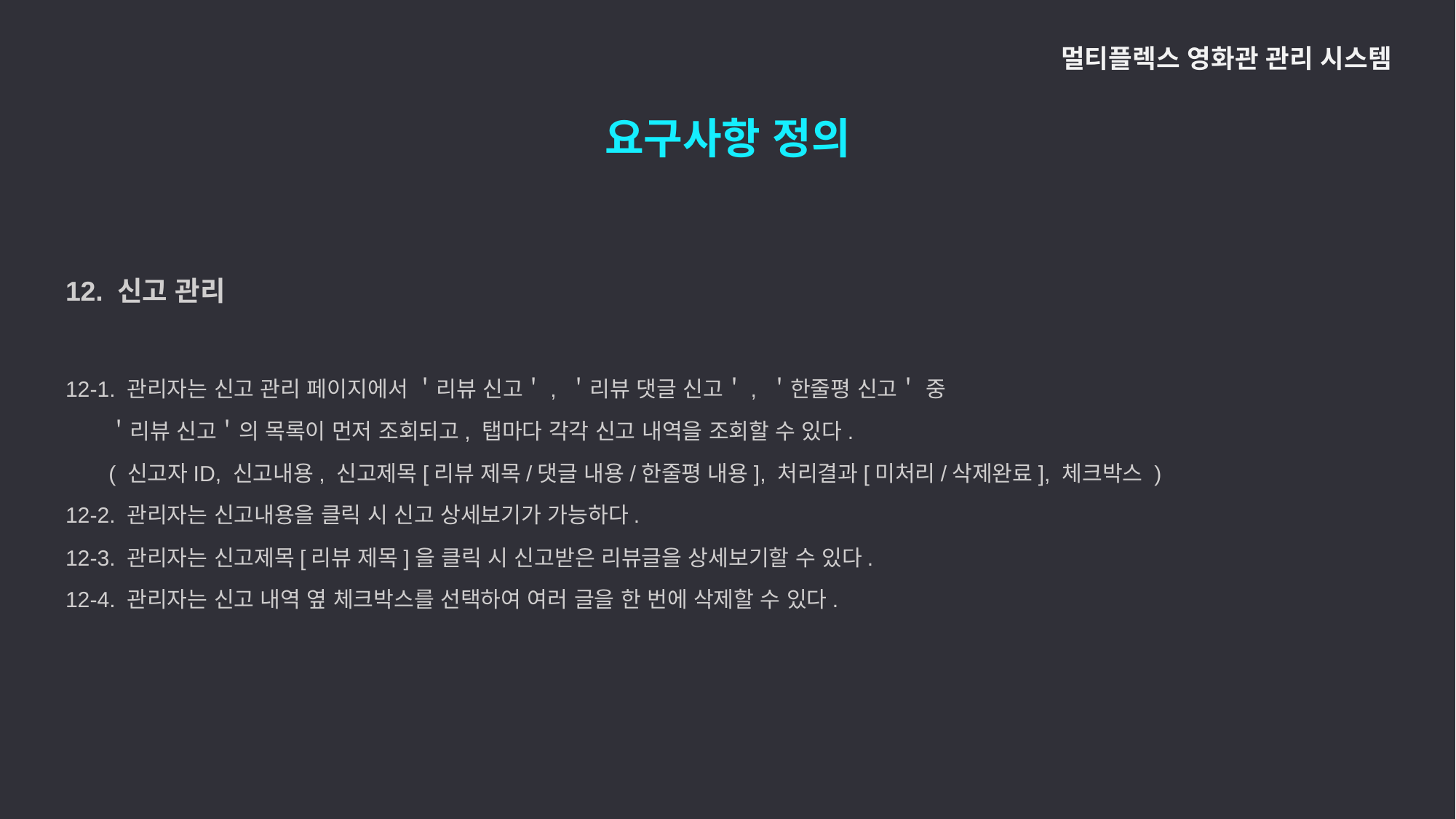

멀티플렉스 영화관 관리 시스템
요구사항 정의
12. 신고 관리

12-1. 관리자는 신고 관리 페이지에서 ＇리뷰 신고＇, ＇리뷰 댓글 신고＇, ＇한줄평 신고＇ 중
      ＇리뷰 신고＇의 목록이 먼저 조회되고, 탭마다 각각 신고 내역을 조회할 수 있다.
       ( 신고자ID, 신고내용, 신고제목[리뷰 제목/댓글 내용/한줄평 내용], 처리결과[미처리/삭제완료], 체크박스 )
12-2. 관리자는 신고내용을 클릭 시 신고 상세보기가 가능하다.
12-3. 관리자는 신고제목[리뷰 제목]을 클릭 시 신고받은 리뷰글을 상세보기할 수 있다.
12-4. 관리자는 신고 내역 옆 체크박스를 선택하여 여러 글을 한 번에 삭제할 수 있다.